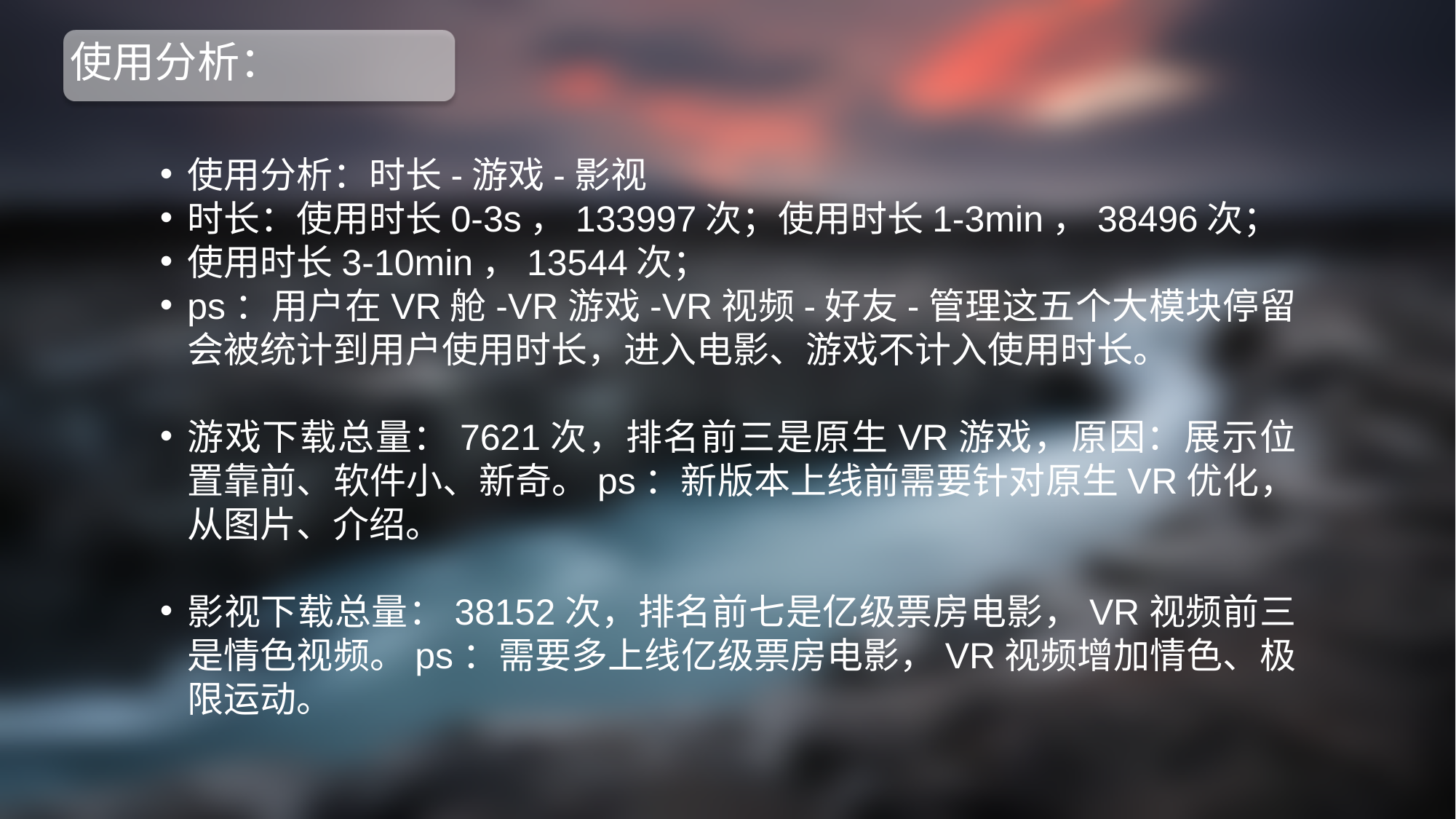

# 使用分析：
使用分析：时长-游戏-影视
时长：使用时长0-3s，133997次；使用时长1-3min，38496次；
使用时长3-10min，13544次；
ps：用户在VR舱-VR游戏-VR视频-好友-管理这五个大模块停留会被统计到用户使用时长，进入电影、游戏不计入使用时长。

游戏下载总量：7621次，排名前三是原生VR游戏，原因：展示位置靠前、软件小、新奇。ps：新版本上线前需要针对原生VR优化，从图片、介绍。

影视下载总量：38152次，排名前七是亿级票房电影，VR视频前三是情色视频。ps：需要多上线亿级票房电影，VR视频增加情色、极限运动。